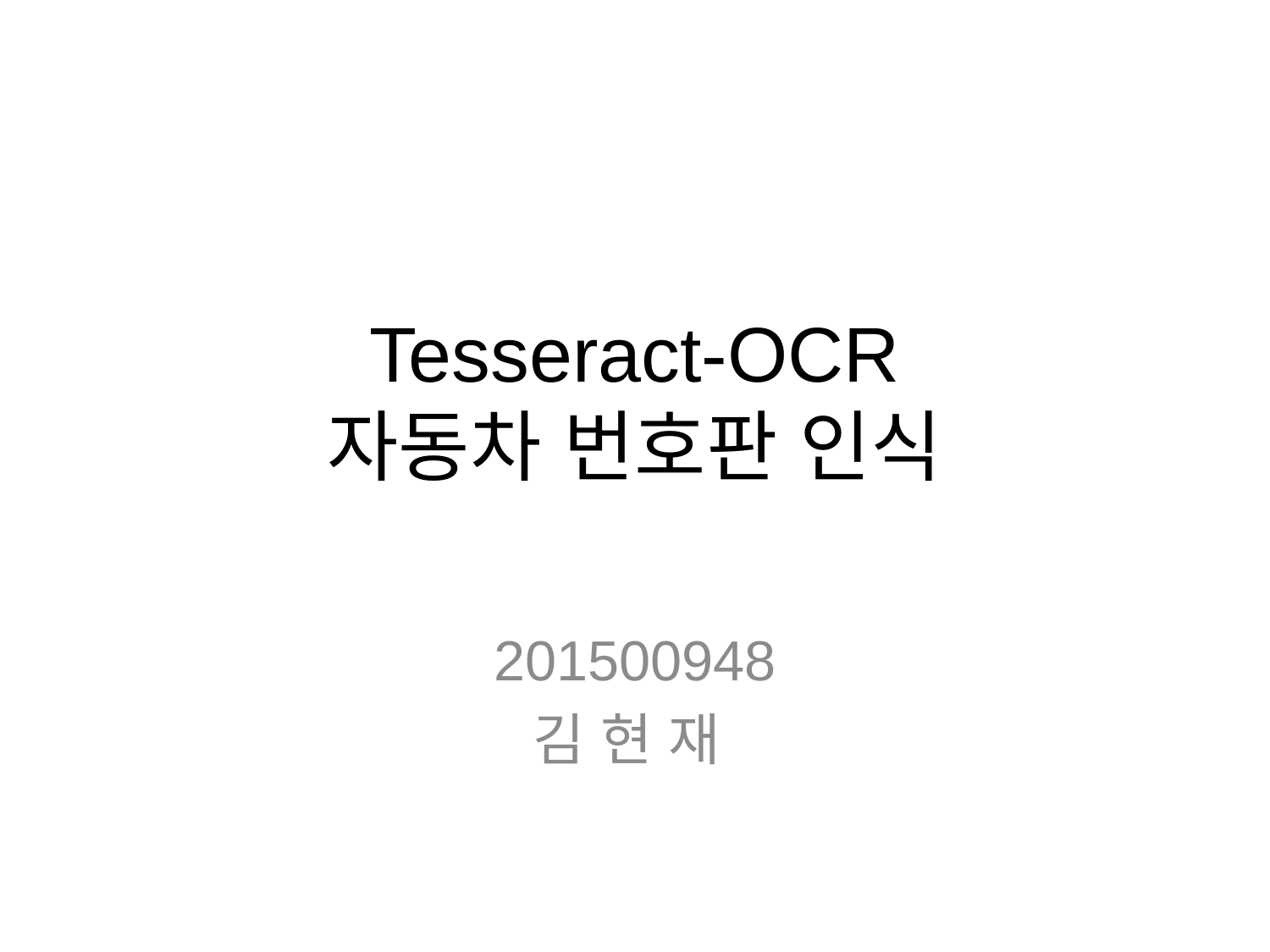

# Tesseract-OCR 자동차 번호판 인식

201500948
김 현 재